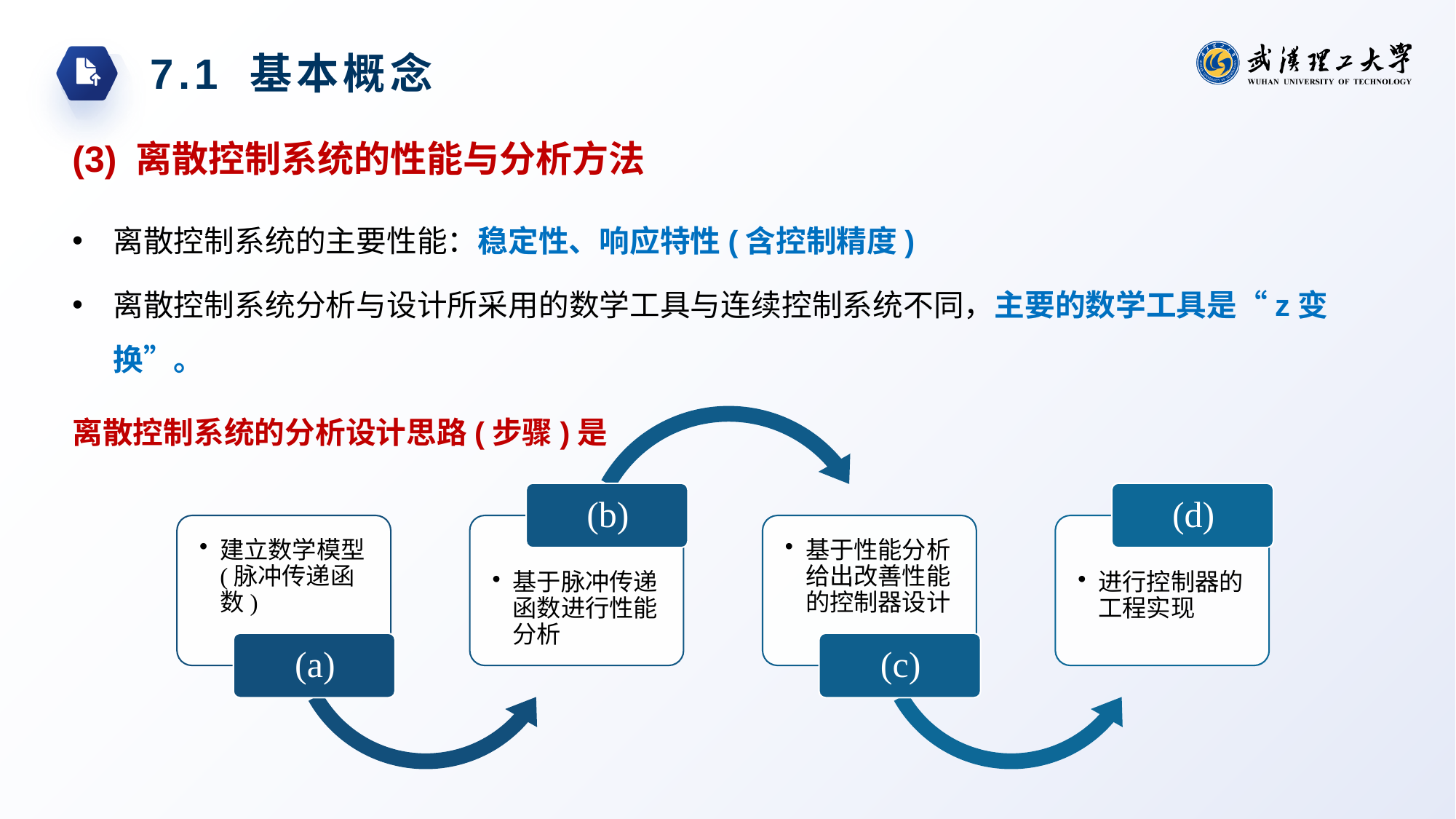

7.1 基本概念
(3) 离散控制系统的性能与分析方法
离散控制系统的主要性能：稳定性、响应特性(含控制精度)
离散控制系统分析与设计所采用的数学工具与连续控制系统不同，主要的数学工具是“z变换”。
离散控制系统的分析设计思路(步骤)是
建立数学模型(脉冲传递函数)
(a)
基于脉冲传递函数进行性能分析
(b)
基于性能分析给出改善性能的控制器设计
(c)
进行控制器的工程实现
(d)